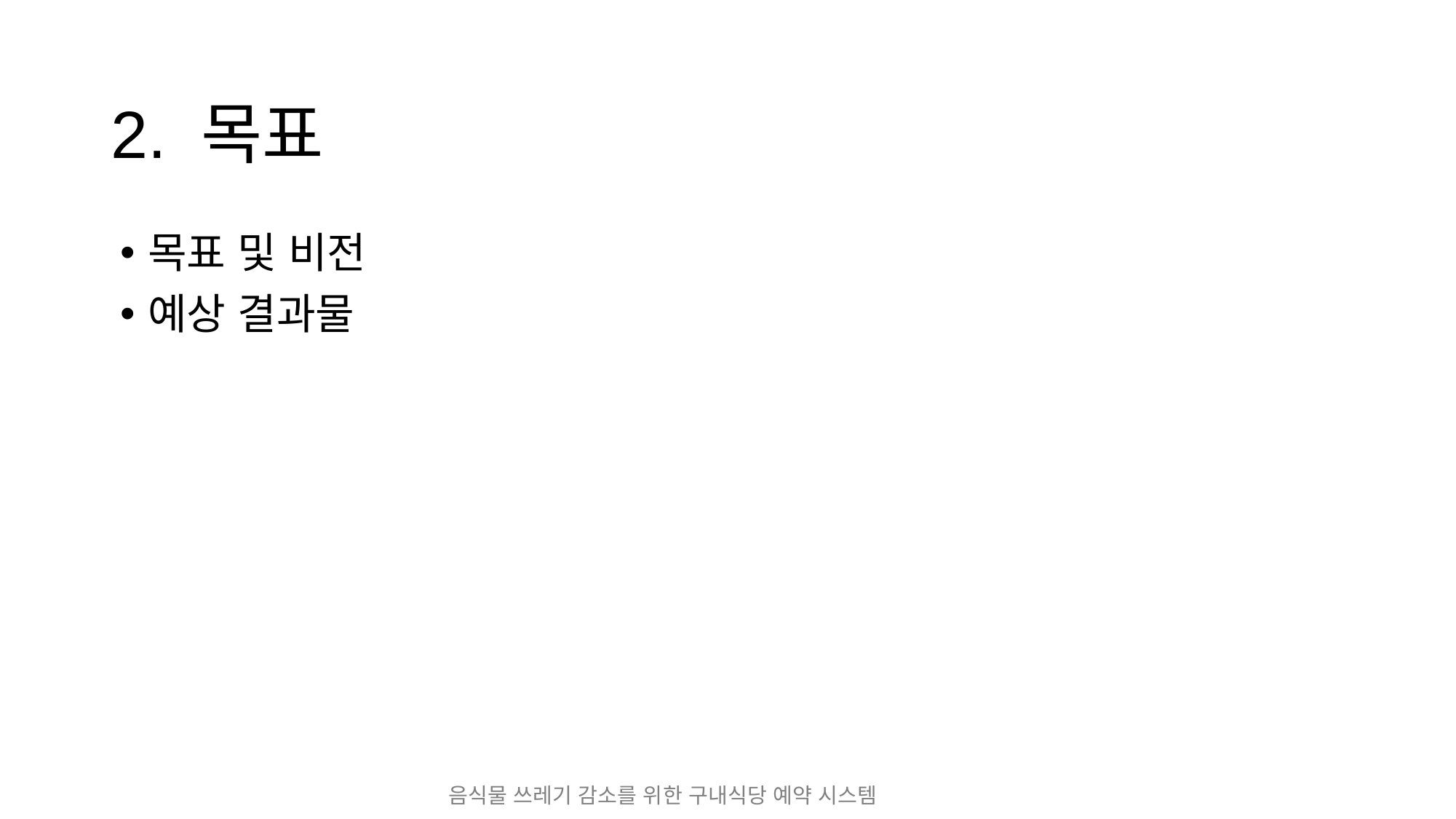

# 2. 목표

목표 및 비전
예상 결과물

음식물 쓰레기 감소를 위한 구내식당 예약 시스템